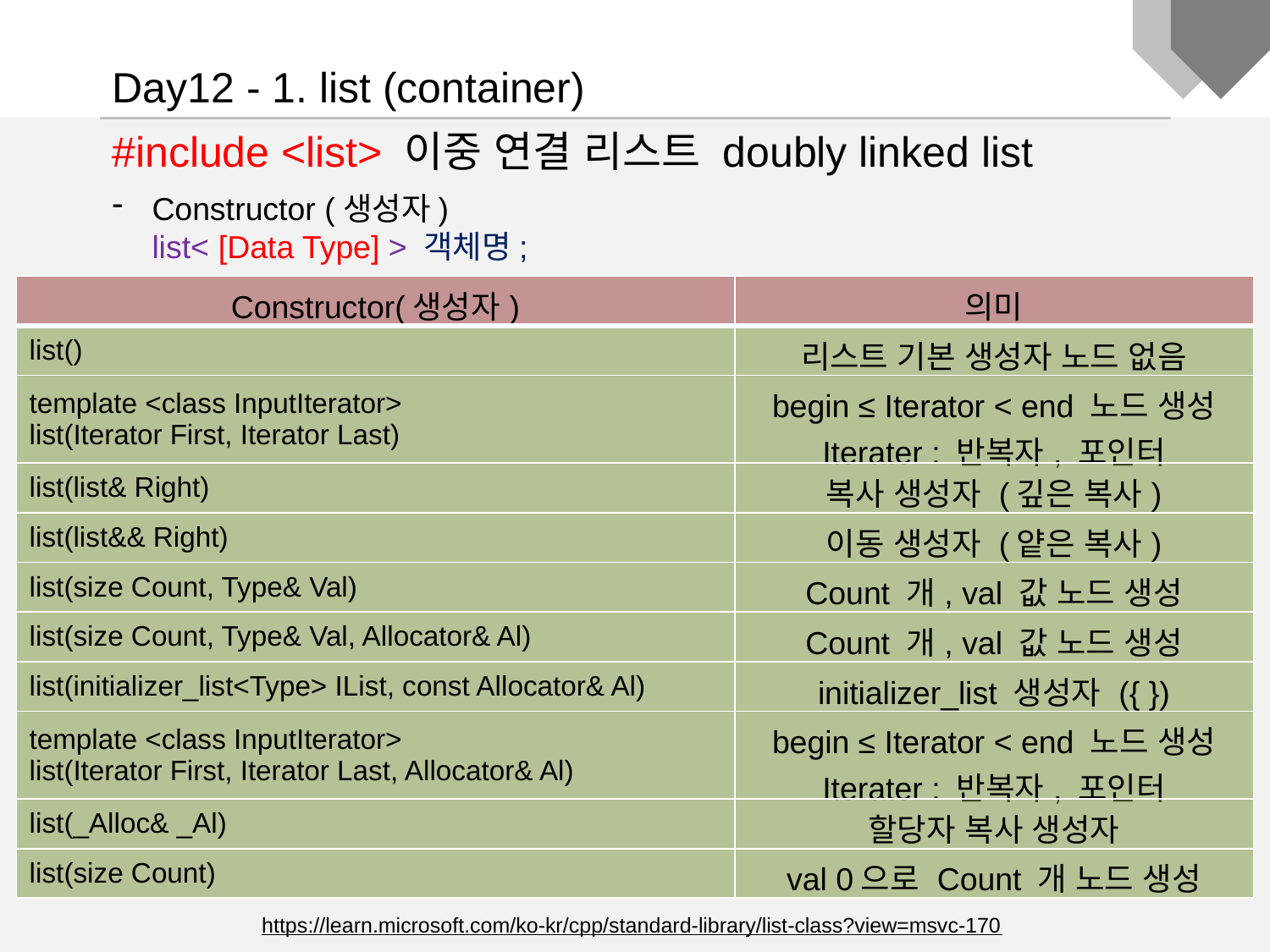

Day12 - 1. list (container)
#include <list> 이중 연결 리스트 doubly linked list
Constructor (생성자)
list< [Data Type] > 객체명;
| Constructor(생성자) | 의미 |
| --- | --- |
| list() | 리스트 기본 생성자 노드 없음 |
| template <class InputIterator> list(Iterator First, Iterator Last) | begin ≤ Iterator < end 노드 생성 Iterater : 반복자, 포인터 |
| list(list& Right) | 복사 생성자 (깊은 복사) |
| list(list&& Right) | 이동 생성자 (얕은 복사) |
| list(size Count, Type& Val) | Count 개, val 값 노드 생성 |
| list(size Count, Type& Val, Allocator& Al) | Count 개, val 값 노드 생성 |
| list(initializer\_list<Type> IList, const Allocator& Al) | initializer\_list 생성자 ({ }) |
| template <class InputIterator> list(Iterator First, Iterator Last, Allocator& Al) | begin ≤ Iterator < end 노드 생성 Iterater : 반복자, 포인터 |
| list(\_Alloc& \_Al) | 할당자 복사 생성자 |
| list(size Count) | val 0으로 Count 개 노드 생성 |
https://learn.microsoft.com/ko-kr/cpp/standard-library/list-class?view=msvc-170